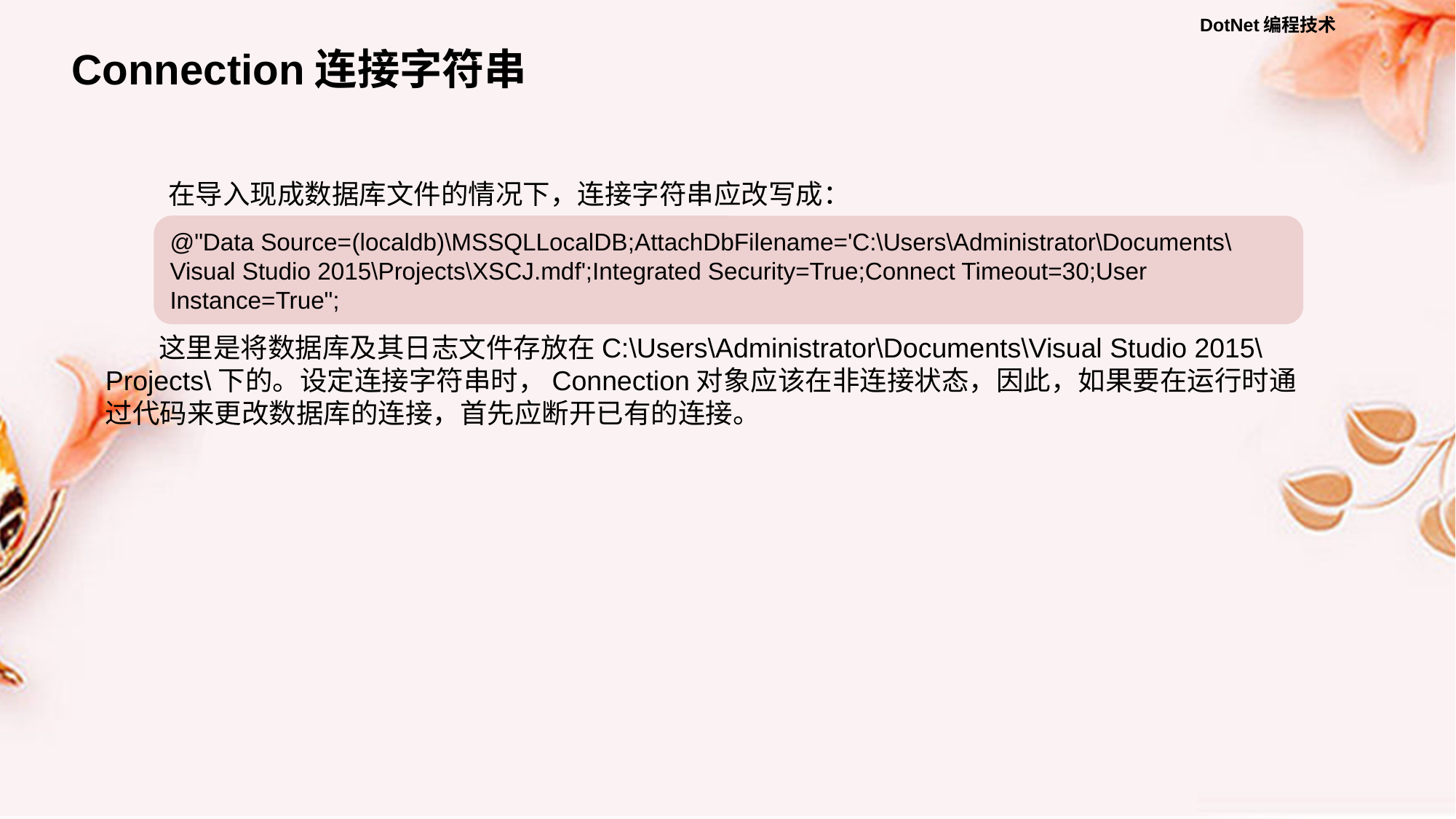

Connection连接字符串
在导入现成数据库文件的情况下，连接字符串应改写成：
@"Data Source=(localdb)\MSSQLLocalDB;AttachDbFilename='C:\Users\Administrator\Documents\Visual Studio 2015\Projects\XSCJ.mdf';Integrated Security=True;Connect Timeout=30;User Instance=True";
这里是将数据库及其日志文件存放在C:\Users\Administrator\Documents\Visual Studio 2015\Projects\下的。设定连接字符串时，Connection对象应该在非连接状态，因此，如果要在运行时通过代码来更改数据库的连接，首先应断开已有的连接。